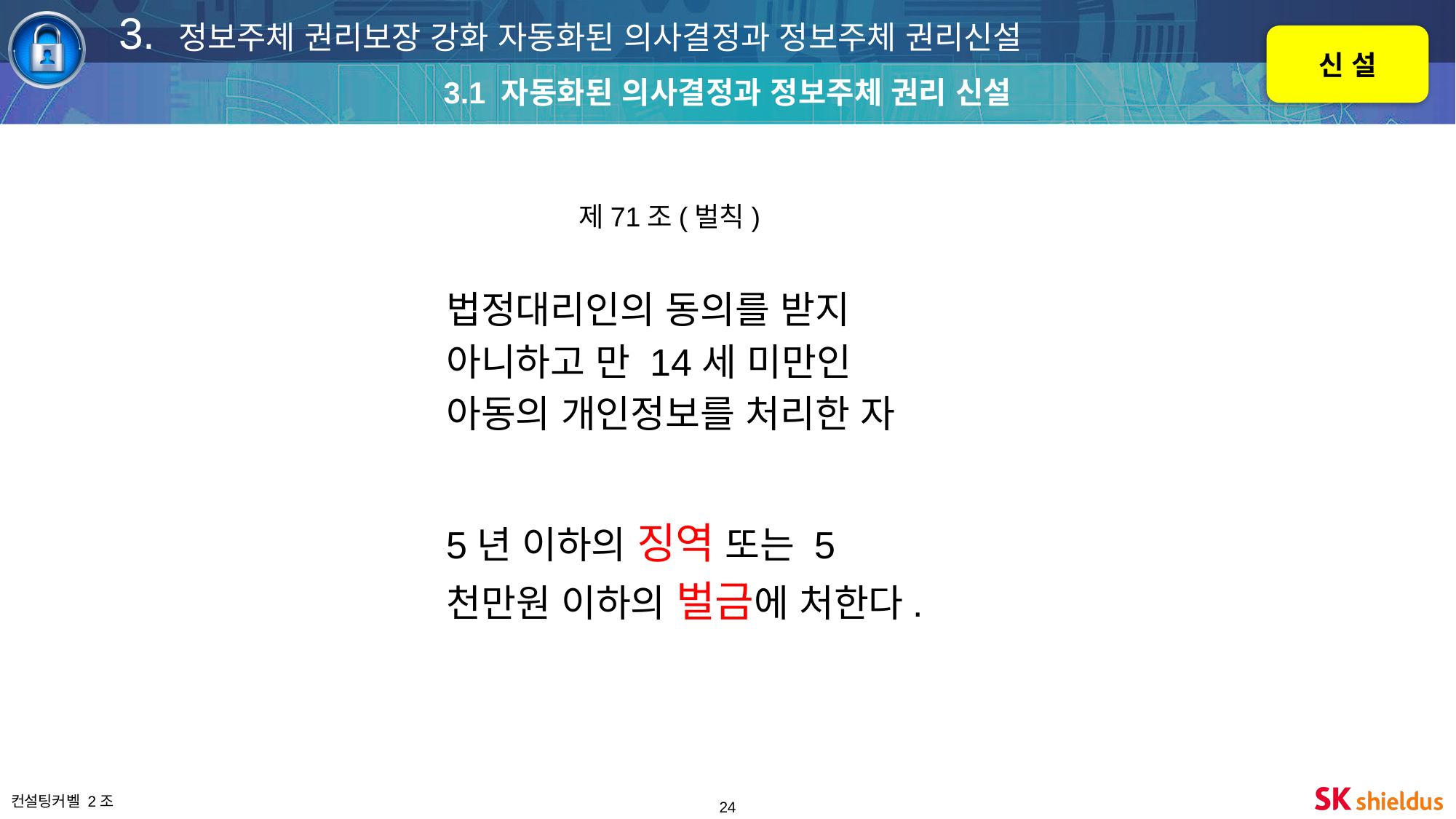

3. 정보주체 권리보장 강화 자동화된 의사결정과 정보주체 권리신설
신 설
3.1 자동화된 의사결정과 정보주체 권리 신설
제71조(벌칙)
법정대리인의 동의를 받지 아니하고 만 14세 미만인 아동의 개인정보를 처리한 자

5년 이하의 징역 또는 5천만원 이하의 벌금에 처한다.

24